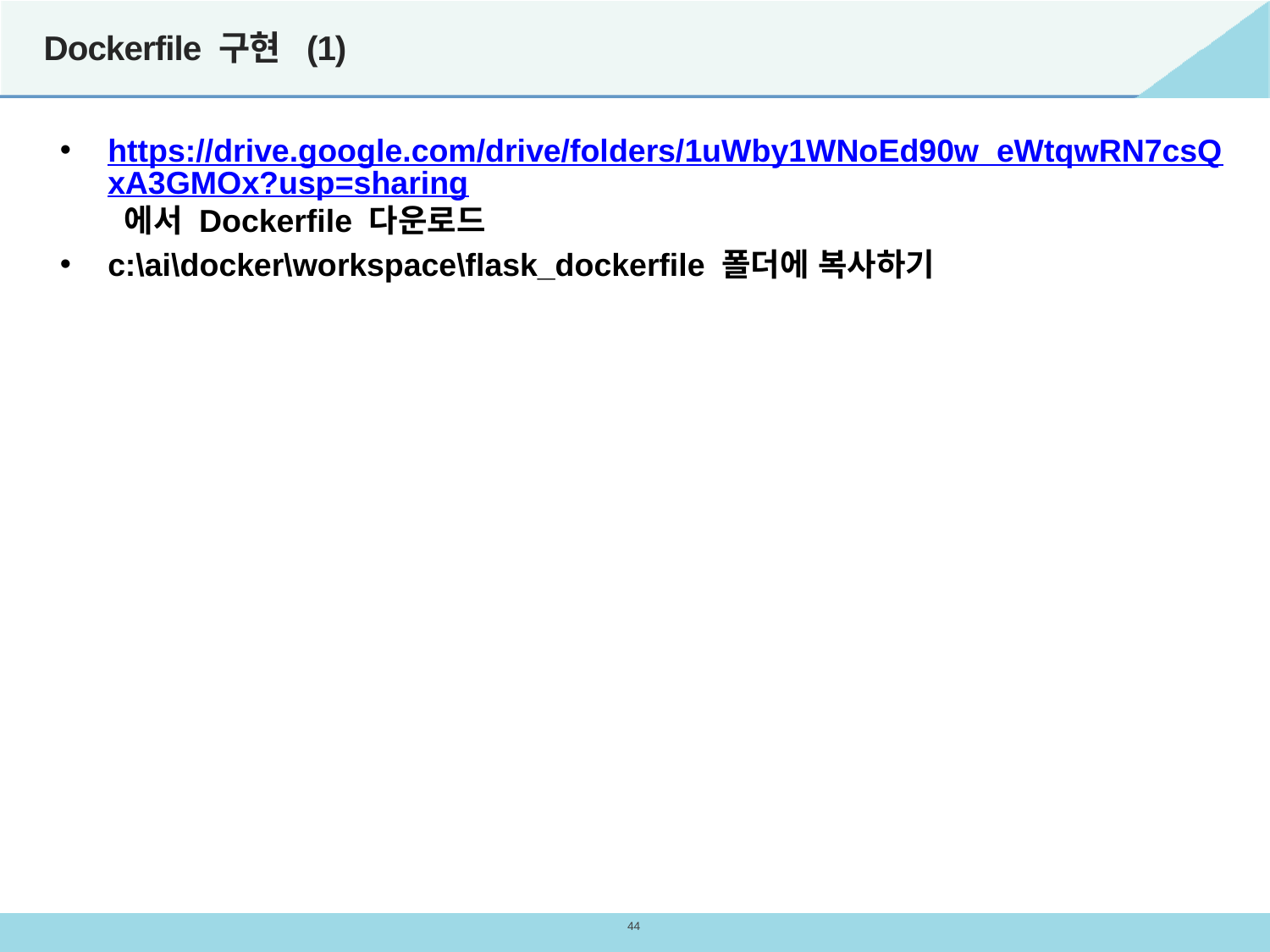

# Dockerfile 구현  (1)
https://drive.google.com/drive/folders/1uWby1WNoEd90w_eWtqwRN7csQxA3GMOx?usp=sharing 에서 Dockerfile 다운로드
c:\ai\docker\workspace\flask_dockerfile 폴더에 복사하기